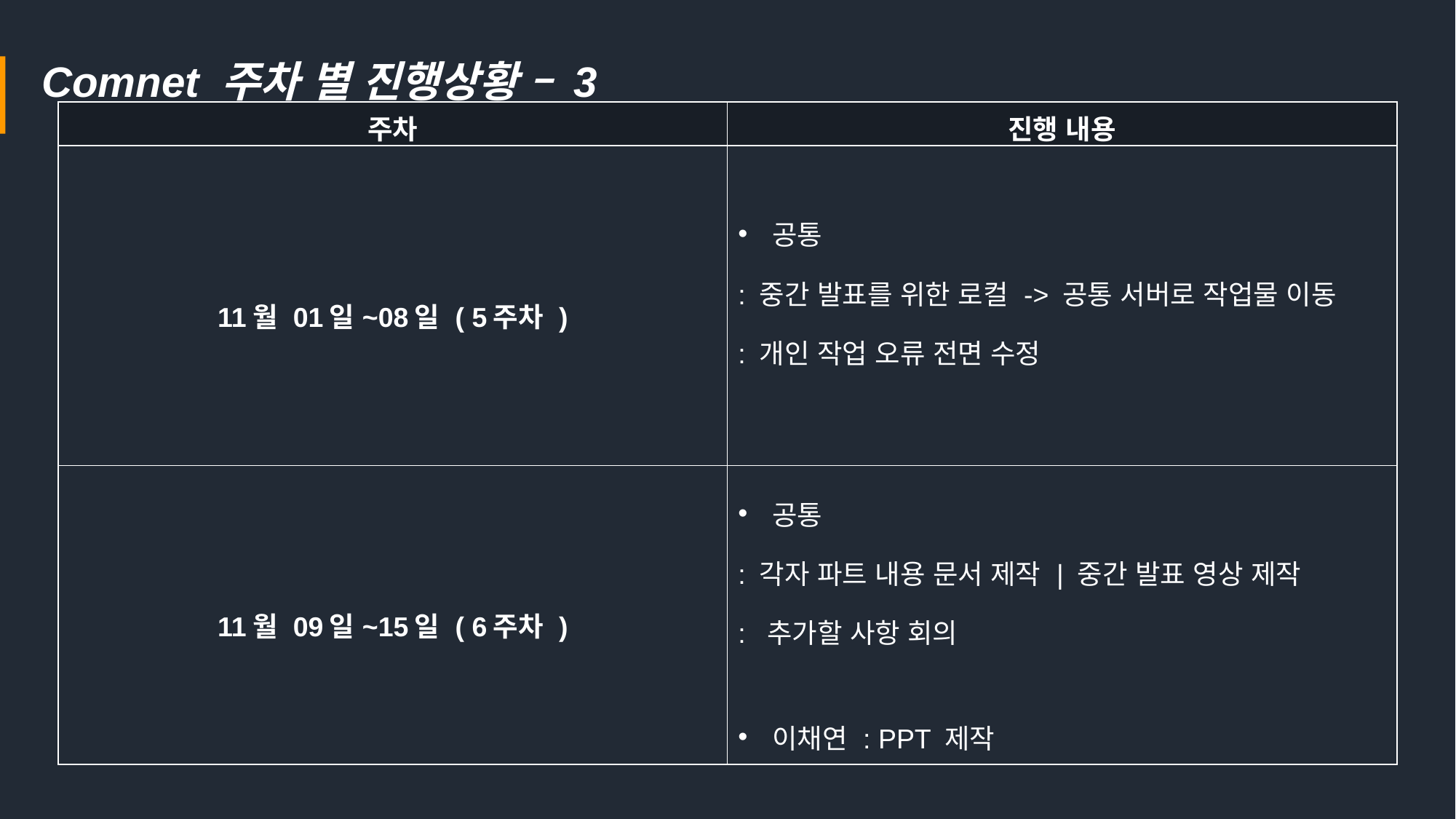

Comnet 주차 별 진행상황 – 3

| 주차 | 진행 내용 |
| --- | --- |
| 11월 01일~08일 ( 5주차 ) | 공통 : 중간 발표를 위한 로컬 -> 공통 서버로 작업물 이동 : 개인 작업 오류 전면 수정 |
| 11월 09일~15일 ( 6주차 ) | 공통 : 각자 파트 내용 문서 제작 | 중간 발표 영상 제작 : 추가할 사항 회의 이채연 : PPT 제작 |